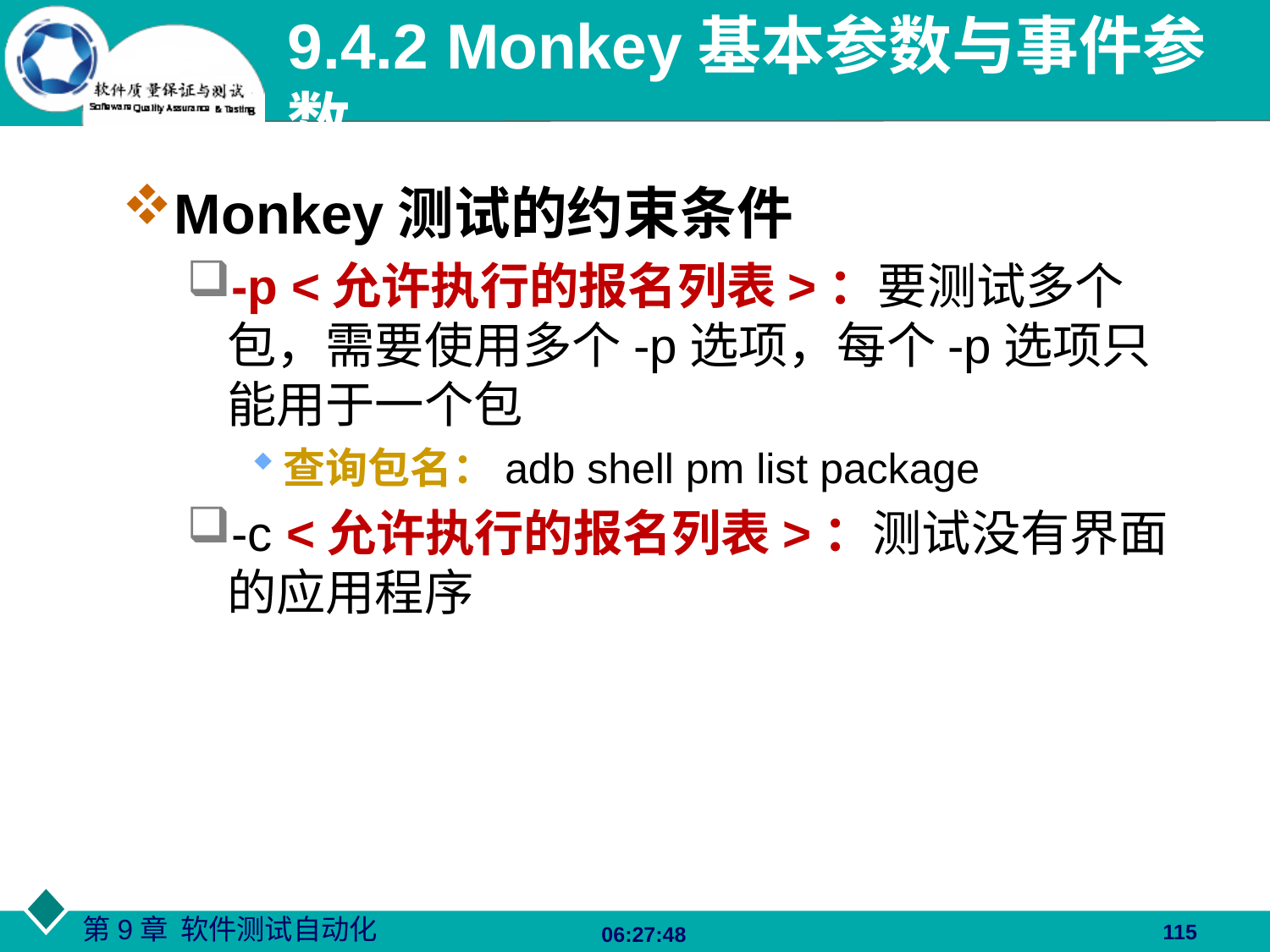

# 9.4.2 Monkey基本参数与事件参数
Monkey测试的约束条件
-p <允许执行的报名列表>：要测试多个包，需要使用多个-p选项，每个-p选项只能用于一个包
查询包名：adb shell pm list package
-c <允许执行的报名列表>：测试没有界面的应用程序
115
06:27:48